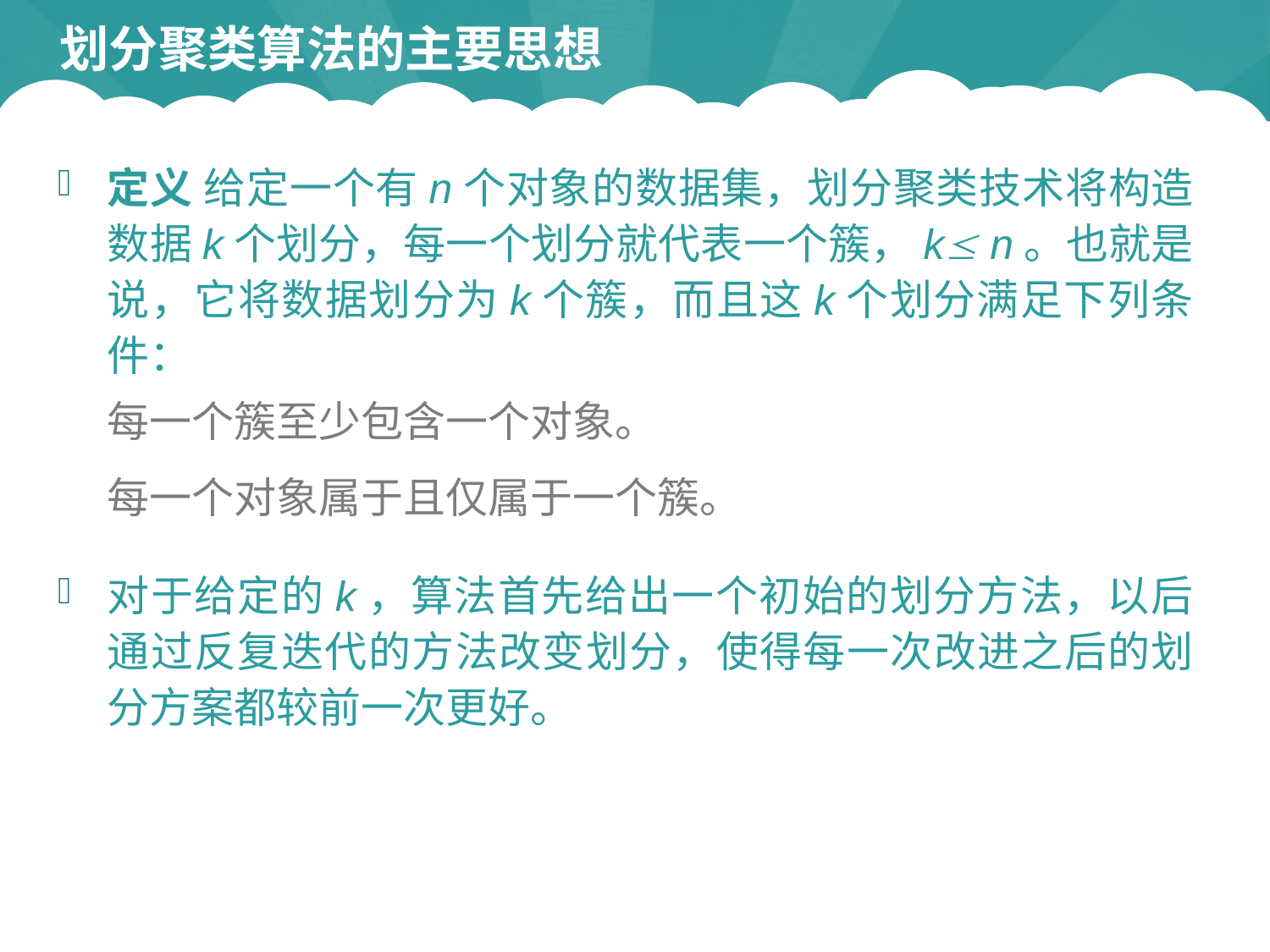

# 划分聚类算法的主要思想
定义 给定一个有n个对象的数据集，划分聚类技术将构造数据k个划分，每一个划分就代表一个簇，k≤ n。也就是说，它将数据划分为k个簇，而且这k个划分满足下列条件：
每一个簇至少包含一个对象。
每一个对象属于且仅属于一个簇。
对于给定的k，算法首先给出一个初始的划分方法，以后通过反复迭代的方法改变划分，使得每一次改进之后的划分方案都较前一次更好。